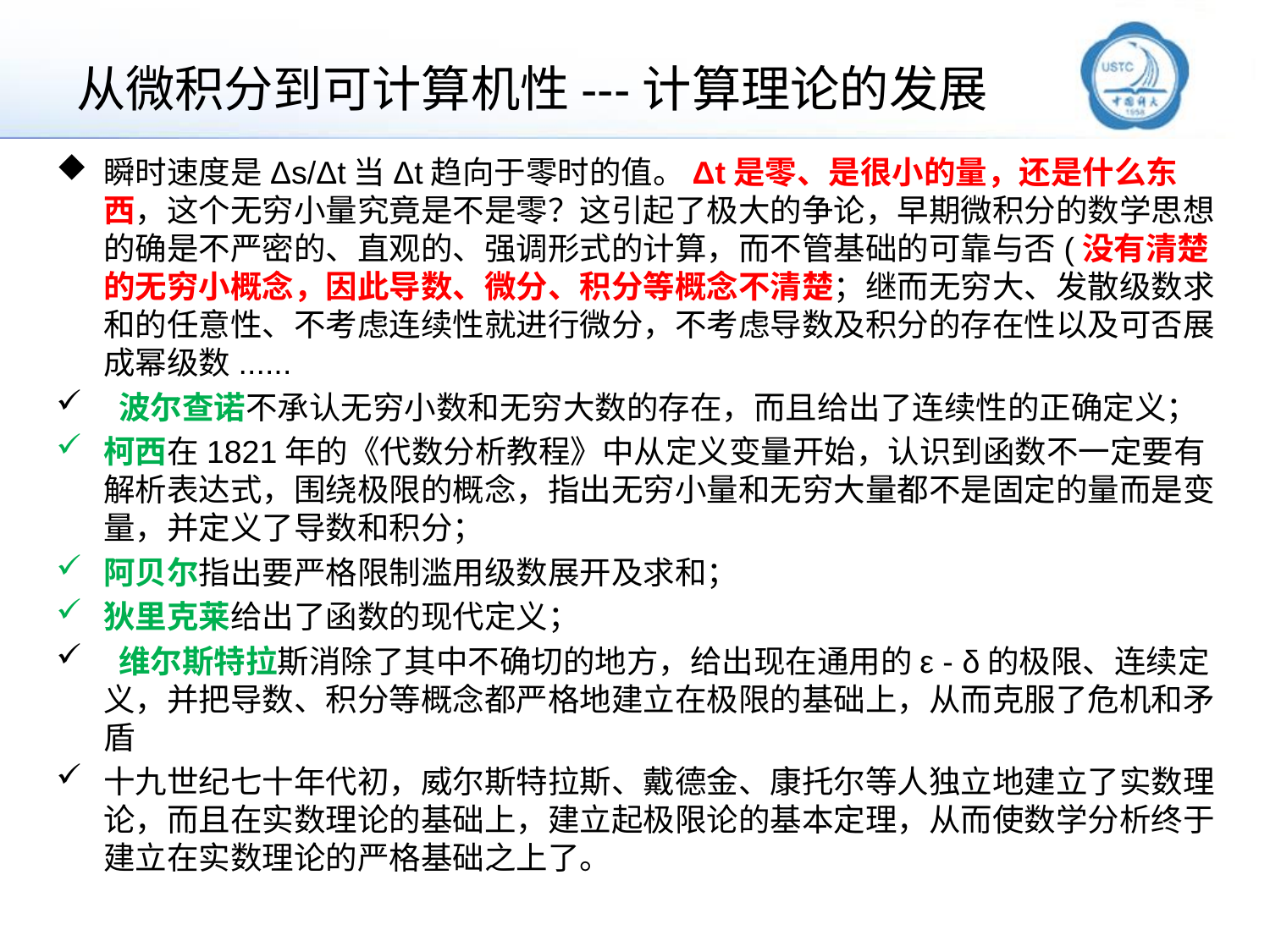

# 从微积分到可计算机性---计算理论的发展
瞬时速度是Δs/Δt当Δt趋向于零时的值。Δt是零、是很小的量，还是什么东西，这个无穷小量究竟是不是零？这引起了极大的争论，早期微积分的数学思想的确是不严密的、直观的、强调形式的计算，而不管基础的可靠与否(没有清楚的无穷小概念，因此导数、微分、积分等概念不清楚；继而无穷大、发散级数求和的任意性、不考虑连续性就进行微分，不考虑导数及积分的存在性以及可否展成幂级数......
 波尔查诺不承认无穷小数和无穷大数的存在，而且给出了连续性的正确定义；
柯西在1821年的《代数分析教程》中从定义变量开始，认识到函数不一定要有解析表达式，围绕极限的概念，指出无穷小量和无穷大量都不是固定的量而是变量，并定义了导数和积分；
阿贝尔指出要严格限制滥用级数展开及求和；
狄里克莱给出了函数的现代定义；
 维尔斯特拉斯消除了其中不确切的地方，给出现在通用的ε - δ的极限、连续定义，并把导数、积分等概念都严格地建立在极限的基础上，从而克服了危机和矛盾
十九世纪七十年代初，威尔斯特拉斯、戴德金、康托尔等人独立地建立了实数理论，而且在实数理论的基础上，建立起极限论的基本定理，从而使数学分析终于建立在实数理论的严格基础之上了。